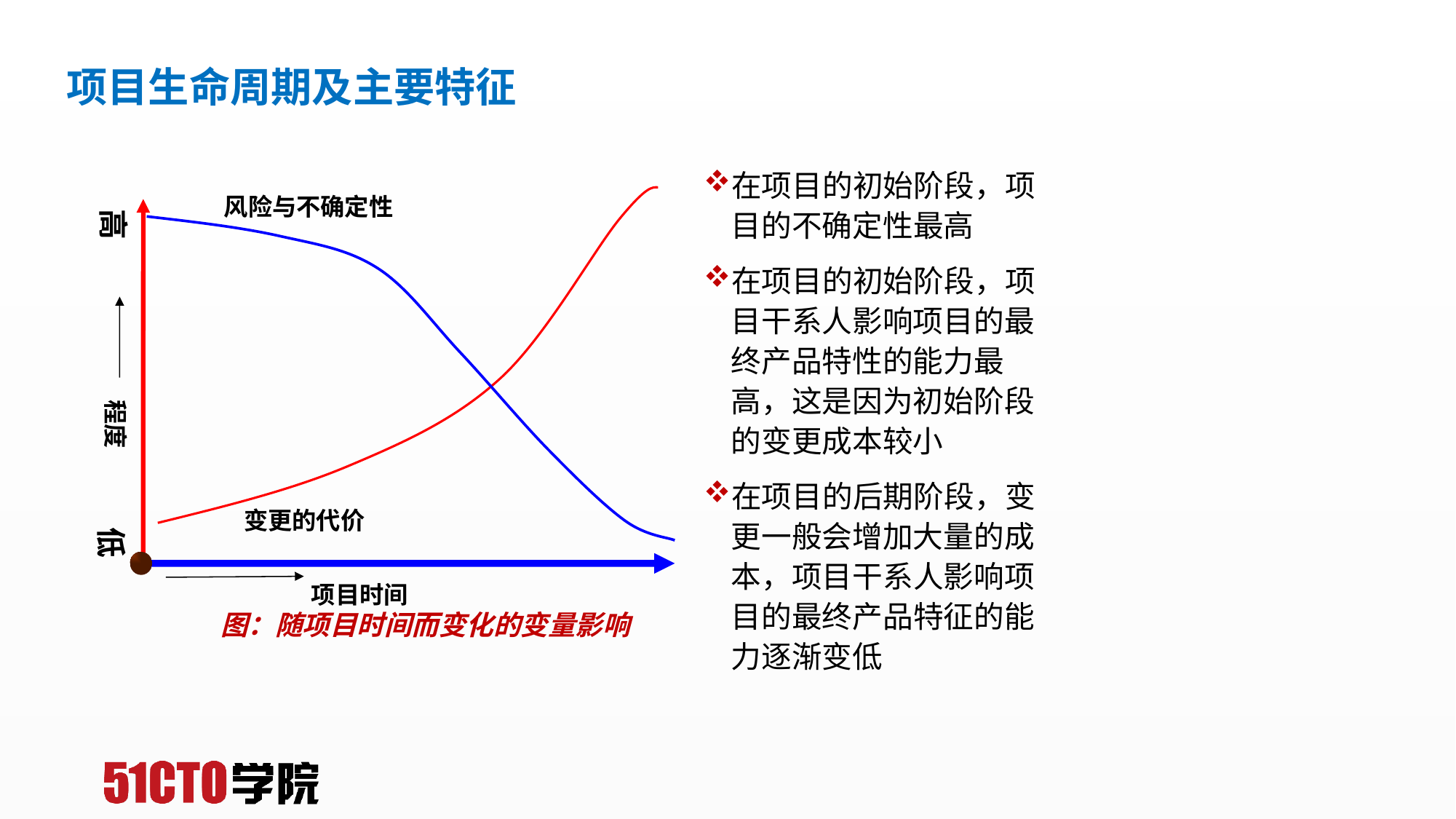

项目生命周期及主要特征
在项目的初始阶段，项目的不确定性最高
在项目的初始阶段，项目干系人影响项目的最终产品特性的能力最高，这是因为初始阶段的变更成本较小
在项目的后期阶段，变更一般会增加大量的成本，项目干系人影响项目的最终产品特征的能力逐渐变低
风险与不确定性

高

程度
变更的代价
低

项目时间

图：随项目时间而变化的变量影响